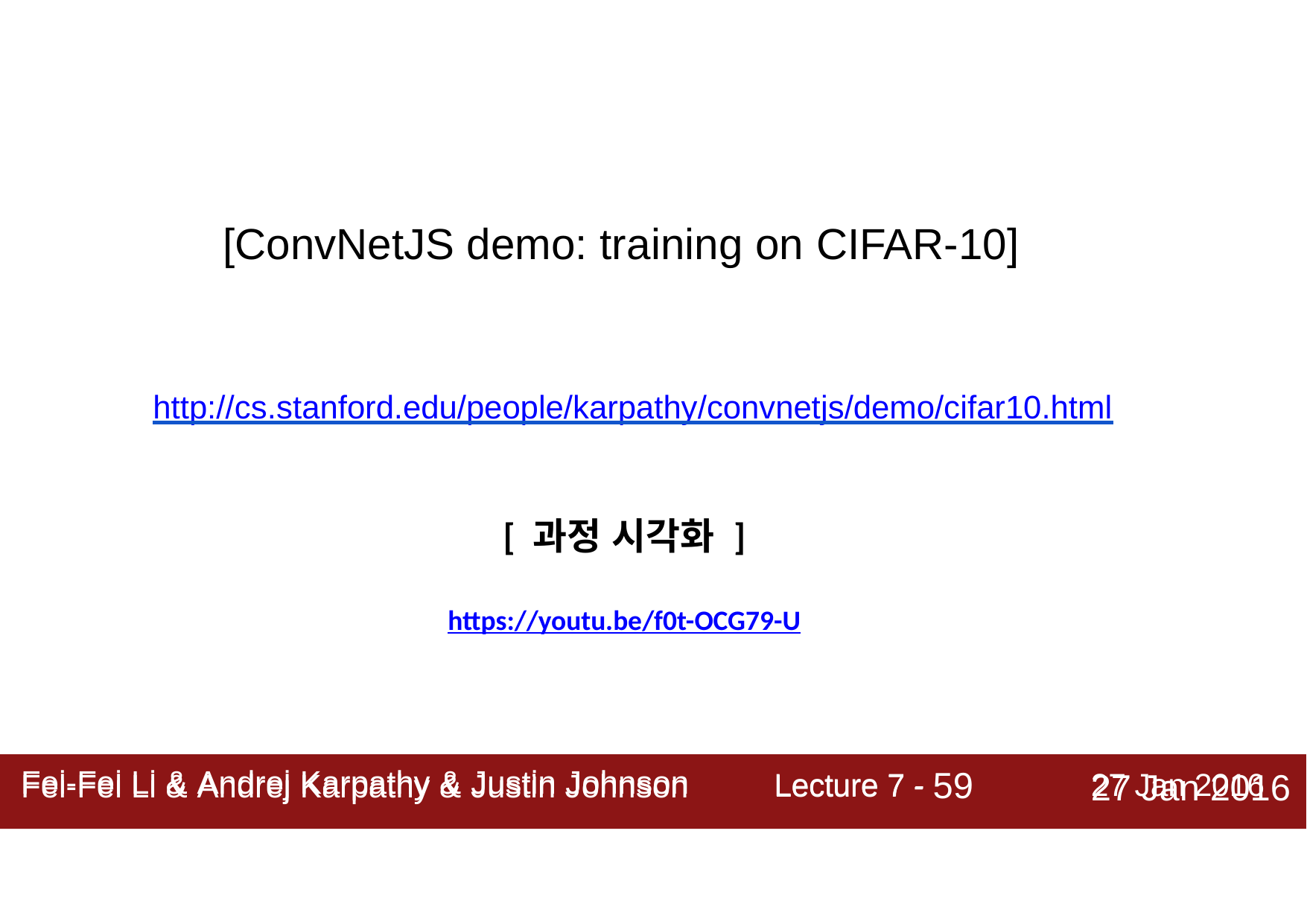

[ConvNetJS demo: training on CIFAR-10]
http://cs.stanford.edu/people/karpathy/convnetjs/demo/cifar10.html
[ 과정 시각화 ]

https://youtu.be/f0t-OCG79-U

Lecture 7 - 59
27 Jan 2016
Fei-Fei Li & Andrej Karpathy & Justin Johnson
Fei-Fei Li & Andrej Karpathy & Justin Johnson	Lecture 7 -	27 Jan 2016